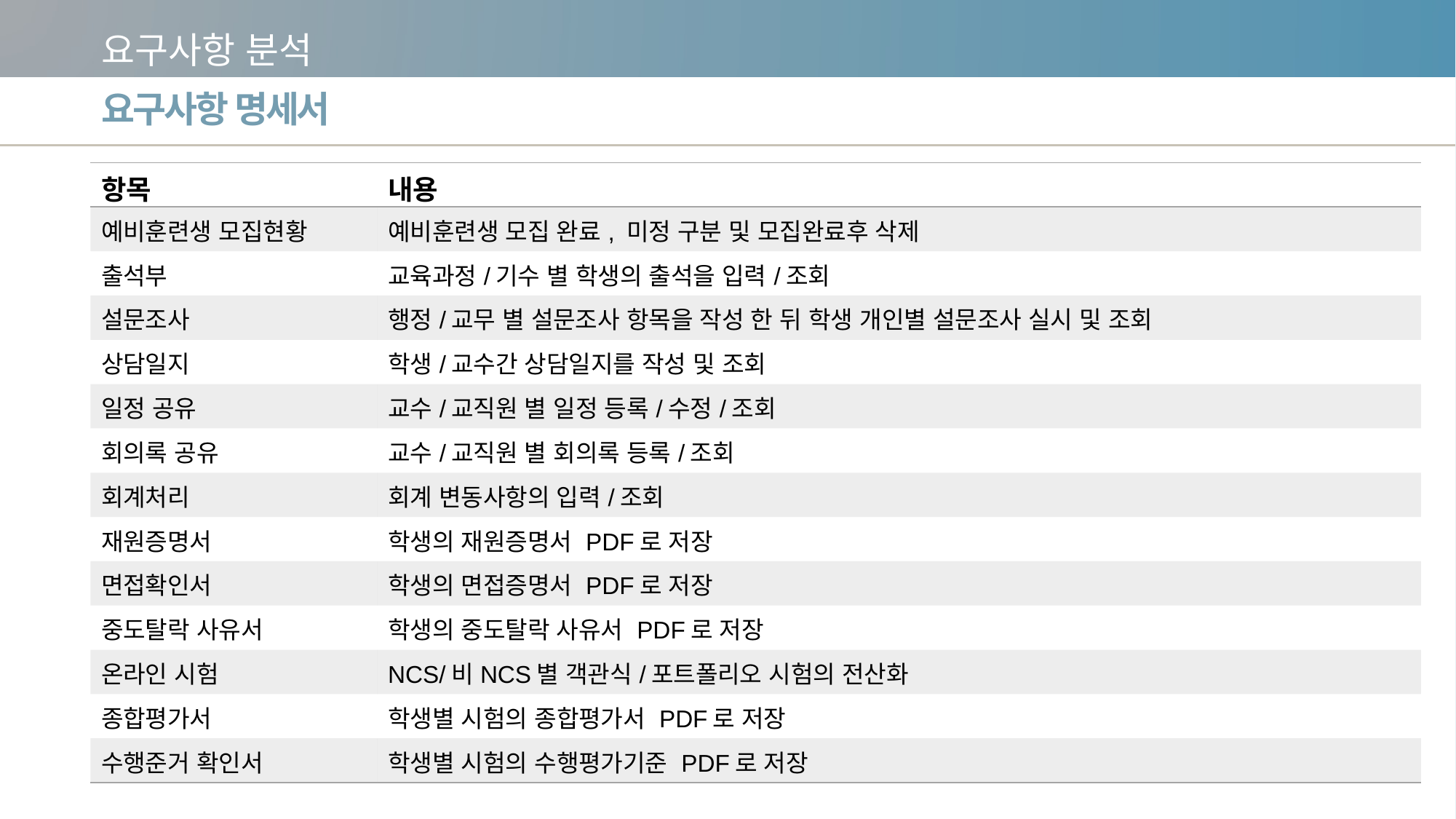

요구사항 분석

요구사항 명세서
| 항목 | 내용 |
| --- | --- |
| 예비훈련생 모집현황 | 예비훈련생 모집 완료, 미정 구분 및 모집완료후 삭제 |
| 출석부 | 교육과정/기수 별 학생의 출석을 입력/조회 |
| 설문조사 | 행정/교무 별 설문조사 항목을 작성 한 뒤 학생 개인별 설문조사 실시 및 조회 |
| 상담일지 | 학생/교수간 상담일지를 작성 및 조회 |
| 일정 공유 | 교수/교직원 별 일정 등록/수정/조회 |
| 회의록 공유 | 교수/교직원 별 회의록 등록/조회 |
| 회계처리 | 회계 변동사항의 입력/조회 |
| 재원증명서 | 학생의 재원증명서 PDF로 저장 |
| 면접확인서 | 학생의 면접증명서 PDF로 저장 |
| 중도탈락 사유서 | 학생의 중도탈락 사유서 PDF로 저장 |
| 온라인 시험 | NCS/비NCS별 객관식/포트폴리오 시험의 전산화 |
| 종합평가서 | 학생별 시험의 종합평가서 PDF로 저장 |
| 수행준거 확인서 | 학생별 시험의 수행평가기준 PDF로 저장 |